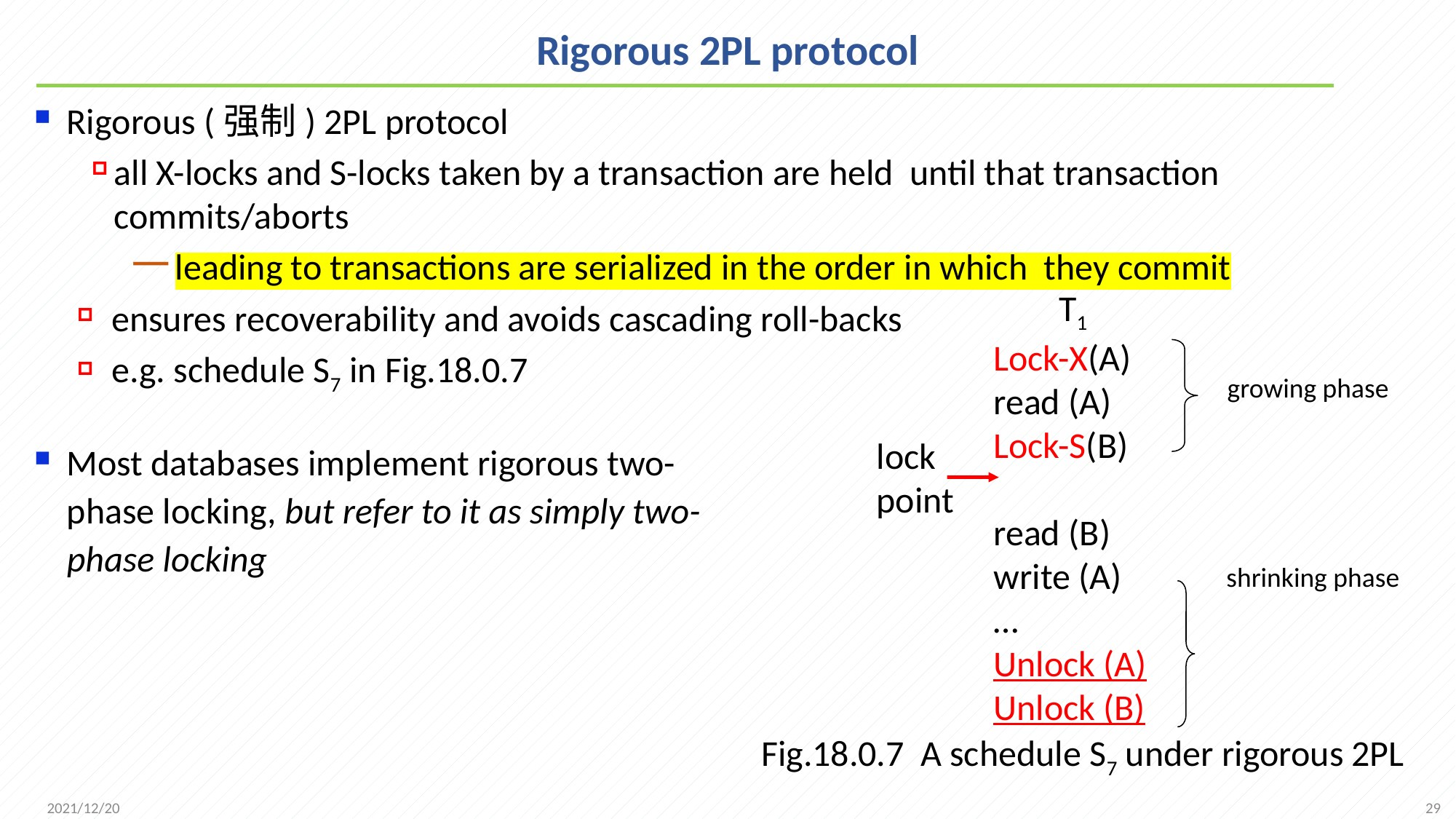

# Rigorous 2PL protocol
Rigorous (强制) 2PL protocol
all X-locks and S-locks taken by a transaction are held  until that transaction commits/aborts
leading to transactions are serialized in the order in which  they commit
ensures recoverability and avoids cascading roll-backs
e.g. schedule S7 in Fig.18.0.7

        T1
Lock-X(A)
read (A)
Lock-S(B)

read (B)
write (A)
…
Unlock (A)
Unlock (B)

growing phase
lock
point
Most databases implement rigorous two-phase locking, but refer to it as simply two-phase locking

shrinking phase

Fig.18.0.7  A schedule S7 under rigorous 2PL
29
2021/12/20